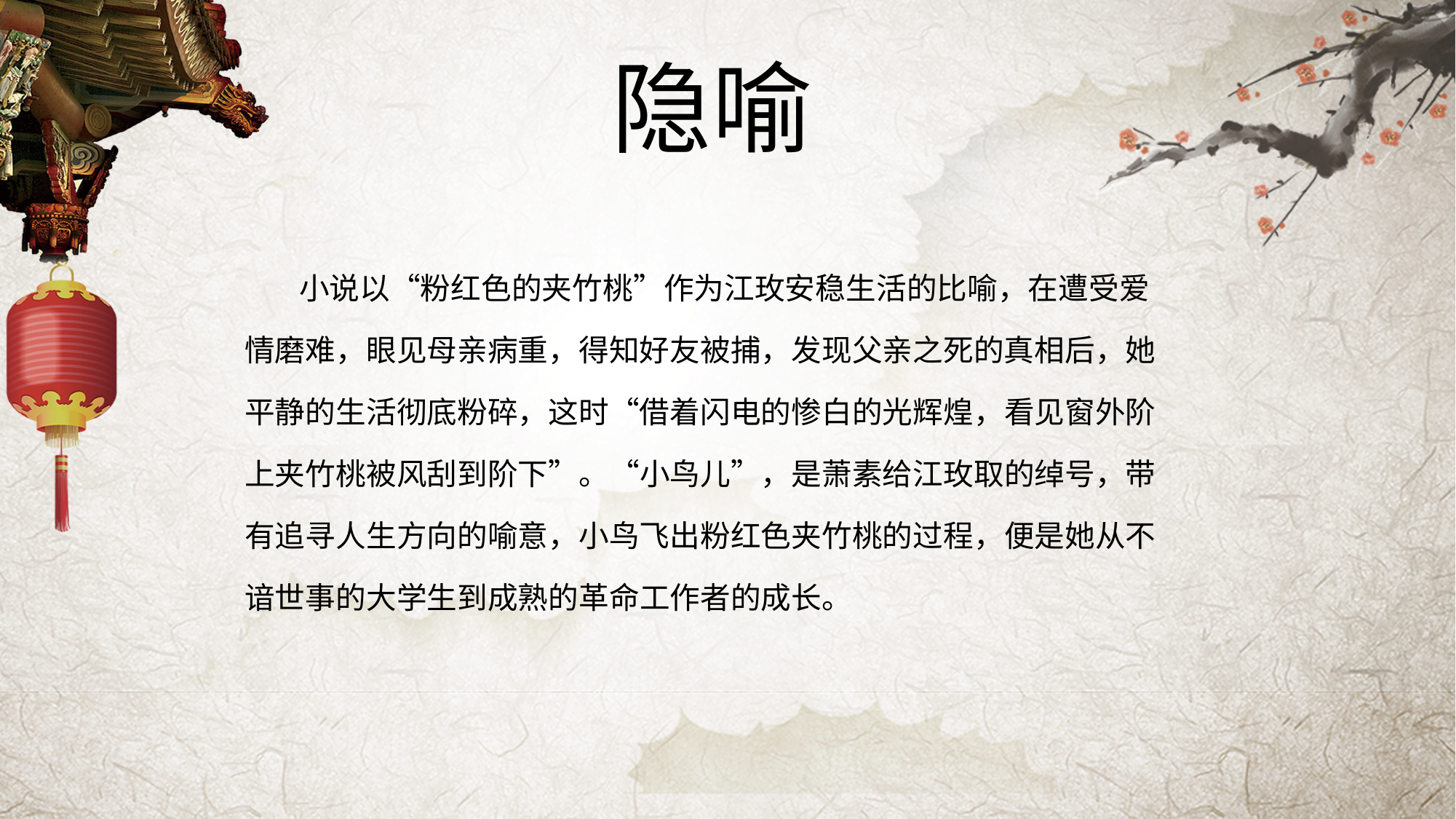

隐喻

       小说以“粉红色的夹竹桃”作为江玫安稳生活的比喻，在遭受爱情磨难，眼见母亲病重，得知好友被捕，发现父亲之死的真相后，她平静的生活彻底粉碎，这时“借着闪电的惨白的光辉煌，看见窗外阶上夹竹桃被风刮到阶下”。“小鸟儿”，是萧素给江玫取的绰号，带有追寻人生方向的喻意，小鸟飞出粉红色夹竹桃的过程，便是她从不谙世事的大学生到成熟的革命工作者的成长。